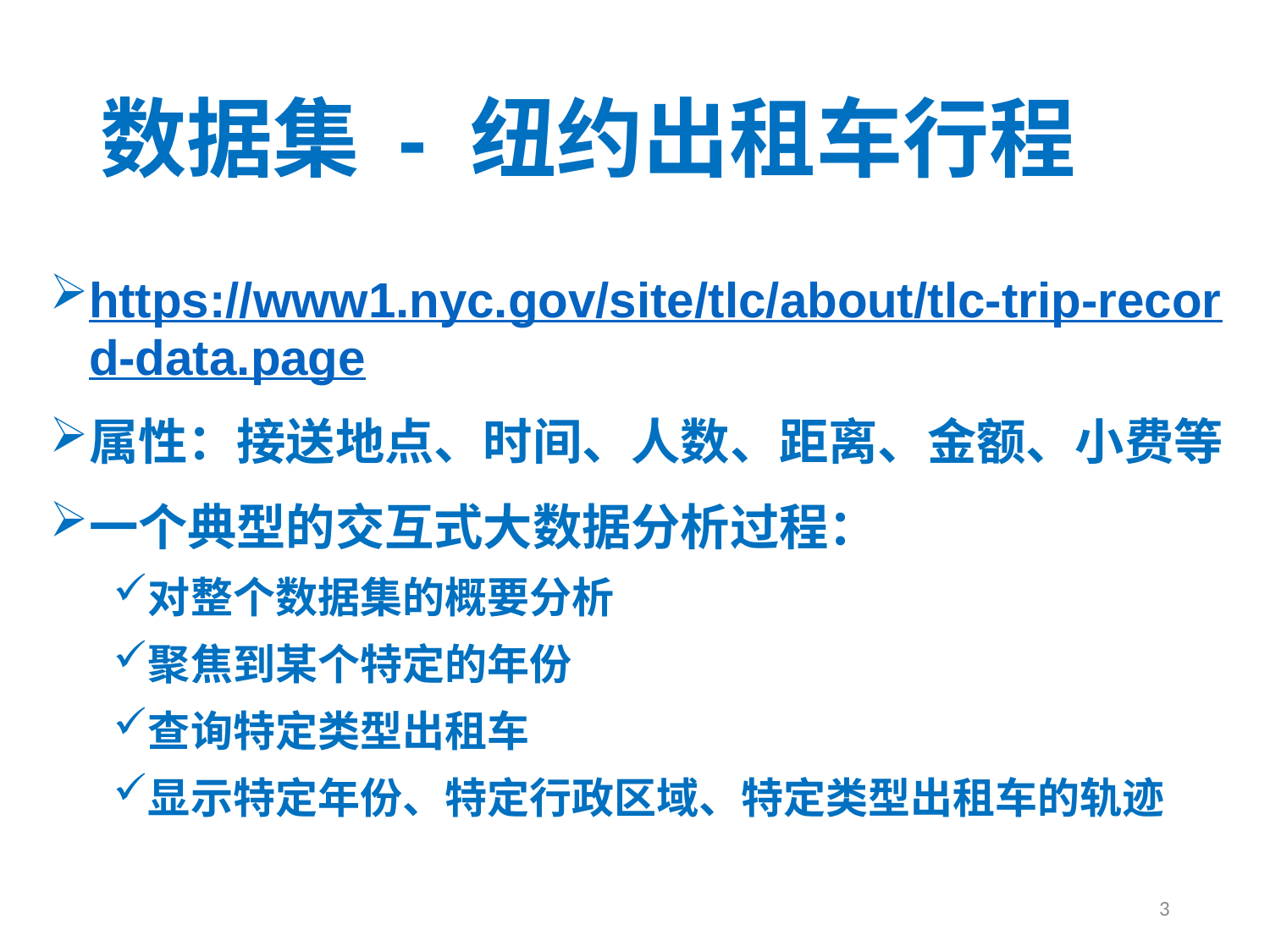

# 数据集 - 纽约出租车行程
https://www1.nyc.gov/site/tlc/about/tlc-trip-record-data.page
属性：接送地点、时间、人数、距离、金额、小费等
一个典型的交互式大数据分析过程：
对整个数据集的概要分析
聚焦到某个特定的年份
查询特定类型出租车
显示特定年份、特定行政区域、特定类型出租车的轨迹
3